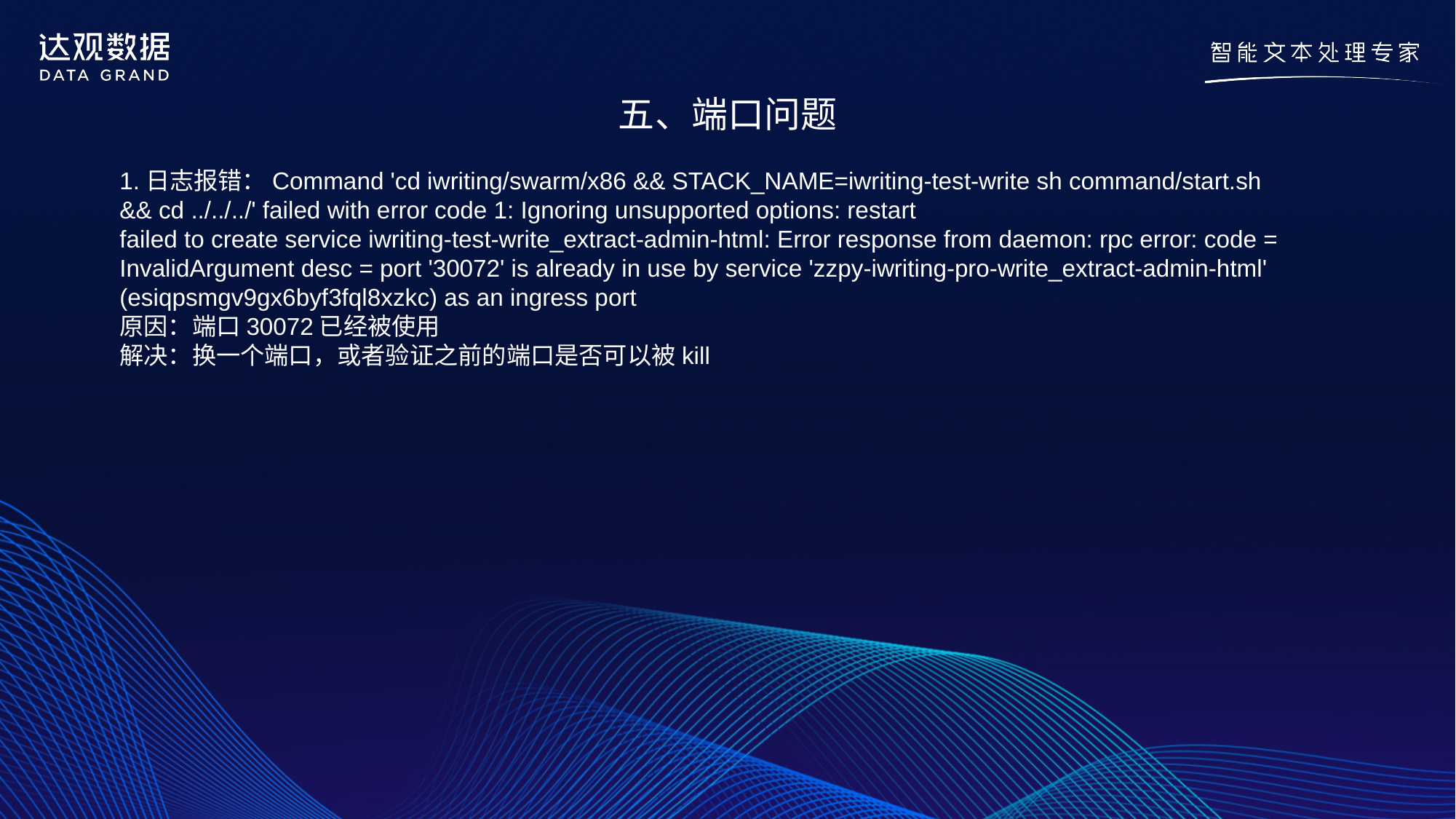

五、端口问题
1.日志报错：Command 'cd iwriting/swarm/x86 && STACK_NAME=iwriting-test-write sh command/start.sh && cd ../../../' failed with error code 1: Ignoring unsupported options: restart
failed to create service iwriting-test-write_extract-admin-html: Error response from daemon: rpc error: code = InvalidArgument desc = port '30072' is already in use by service 'zzpy-iwriting-pro-write_extract-admin-html' (esiqpsmgv9gx6byf3fql8xzkc) as an ingress port
原因：端口30072已经被使用
解决：换一个端口，或者验证之前的端口是否可以被kill